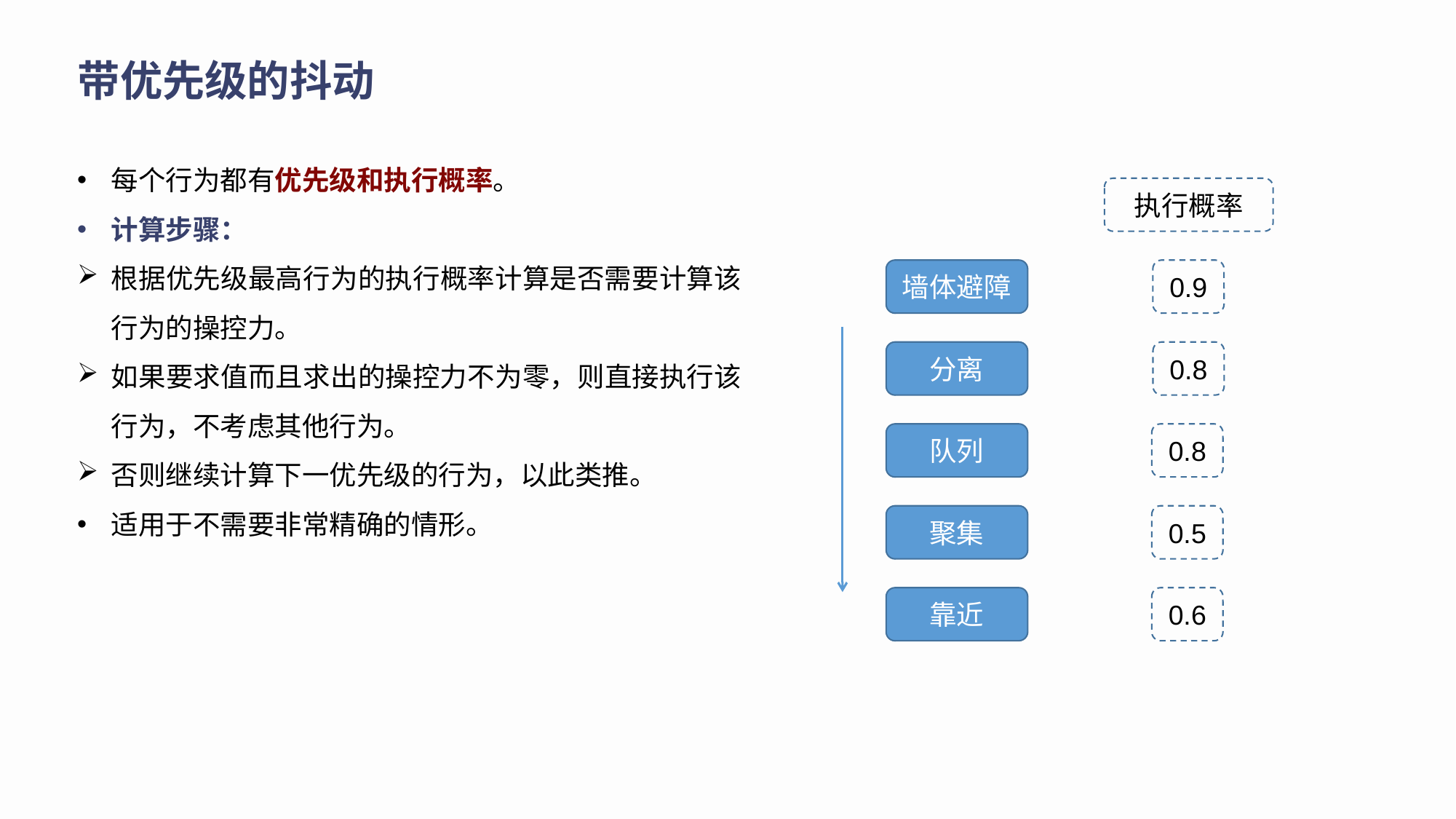

带优先级的抖动
每个行为都有优先级和执行概率。
计算步骤：
根据优先级最高行为的执行概率计算是否需要计算该行为的操控力。
如果要求值而且求出的操控力不为零，则直接执行该行为，不考虑其他行为。
否则继续计算下一优先级的行为，以此类推。
适用于不需要非常精确的情形。
执行概率
墙体避障
0.9
分离
0.8
队列
0.8
聚集
0.5
靠近
0.6